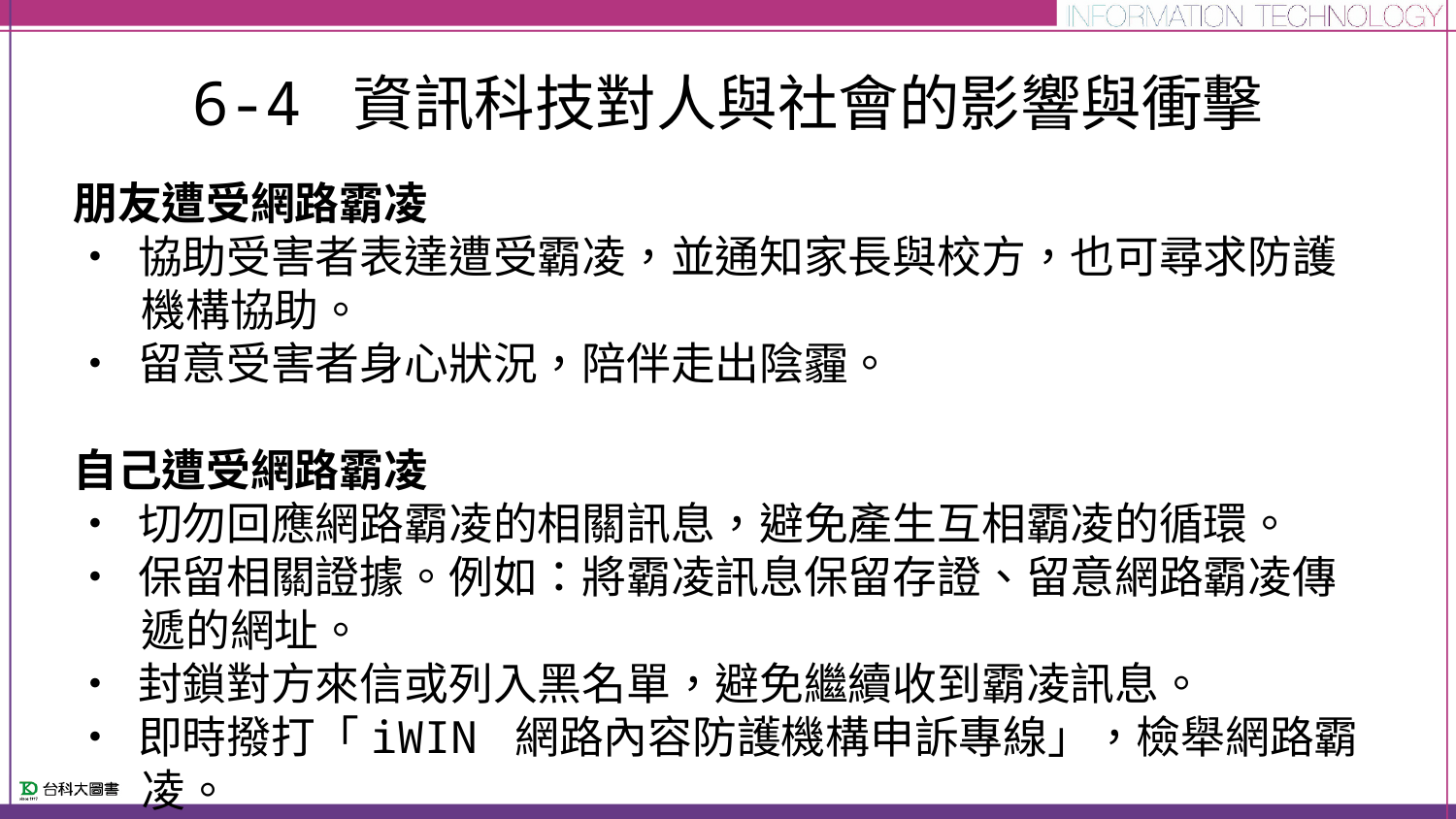

# 6-4 資訊科技對人與社會的影響與衝擊
朋友遭受網路霸凌
• 協助受害者表達遭受霸凌，並通知家長與校方，也可尋求防護機構協助。
• 留意受害者身心狀況，陪伴走出陰霾。

自己遭受網路霸凌
• 切勿回應網路霸凌的相關訊息，避免產生互相霸凌的循環。
• 保留相關證據。例如：將霸凌訊息保留存證、留意網路霸凌傳遞的網址。
• 封鎖對方來信或列入黑名單，避免繼續收到霸凌訊息。
• 即時撥打「iWIN 網路內容防護機構申訴專線」，檢舉網路霸凌。